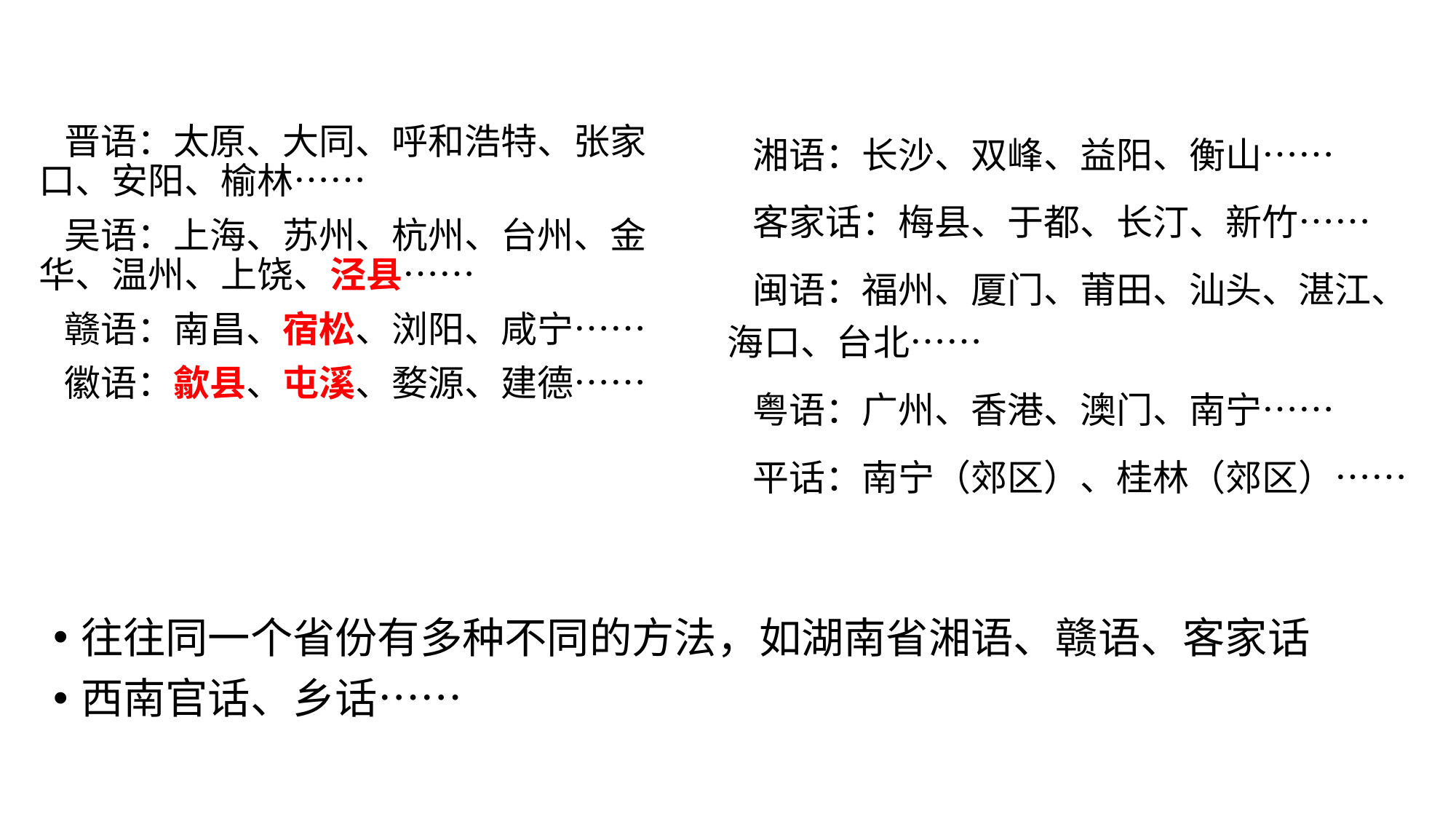

晋语：太原、大同、呼和浩特、张家口、安阳、榆林……
  吴语：上海、苏州、杭州、台州、金华、温州、上饶、泾县……
  赣语：南昌、宿松、浏阳、咸宁……
  徽语：歙县、屯溪、婺源、建德……
  湘语：长沙、双峰、益阳、衡山……
  客家话：梅县、于都、长汀、新竹……
  闽语：福州、厦门、莆田、汕头、湛江、海口、台北……
  粤语：广州、香港、澳门、南宁……
  平话：南宁（郊区）、桂林（郊区）……

往往同一个省份有多种不同的方法，如湖南省湘语、赣语、客家话
西南官话、乡话……